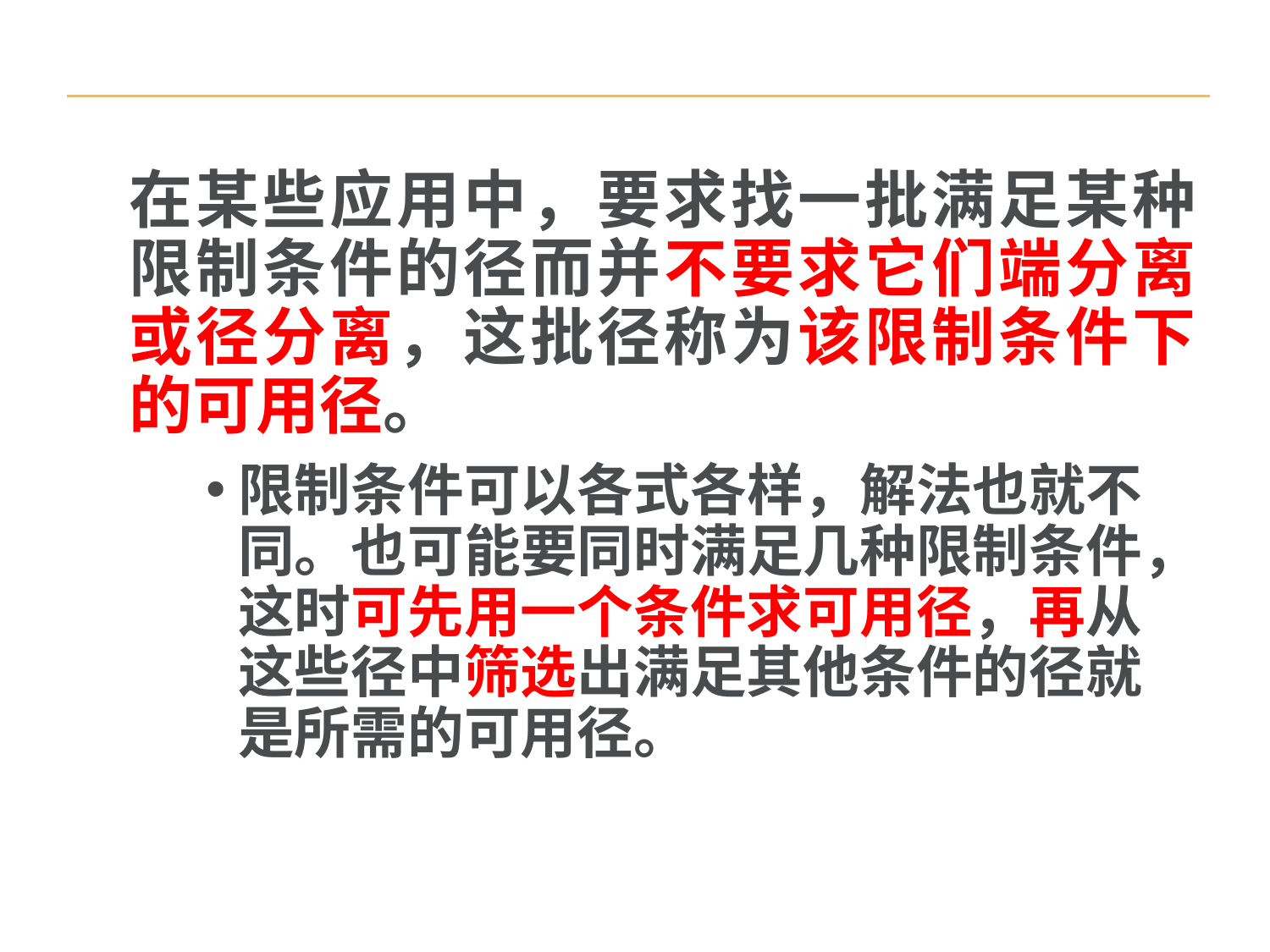

#
在某些应用中，要求找一批满足某种限制条件的径而并不要求它们端分离或径分离，这批径称为该限制条件下的可用径。
限制条件可以各式各样，解法也就不同。也可能要同时满足几种限制条件，这时可先用一个条件求可用径，再从这些径中筛选出满足其他条件的径就是所需的可用径。